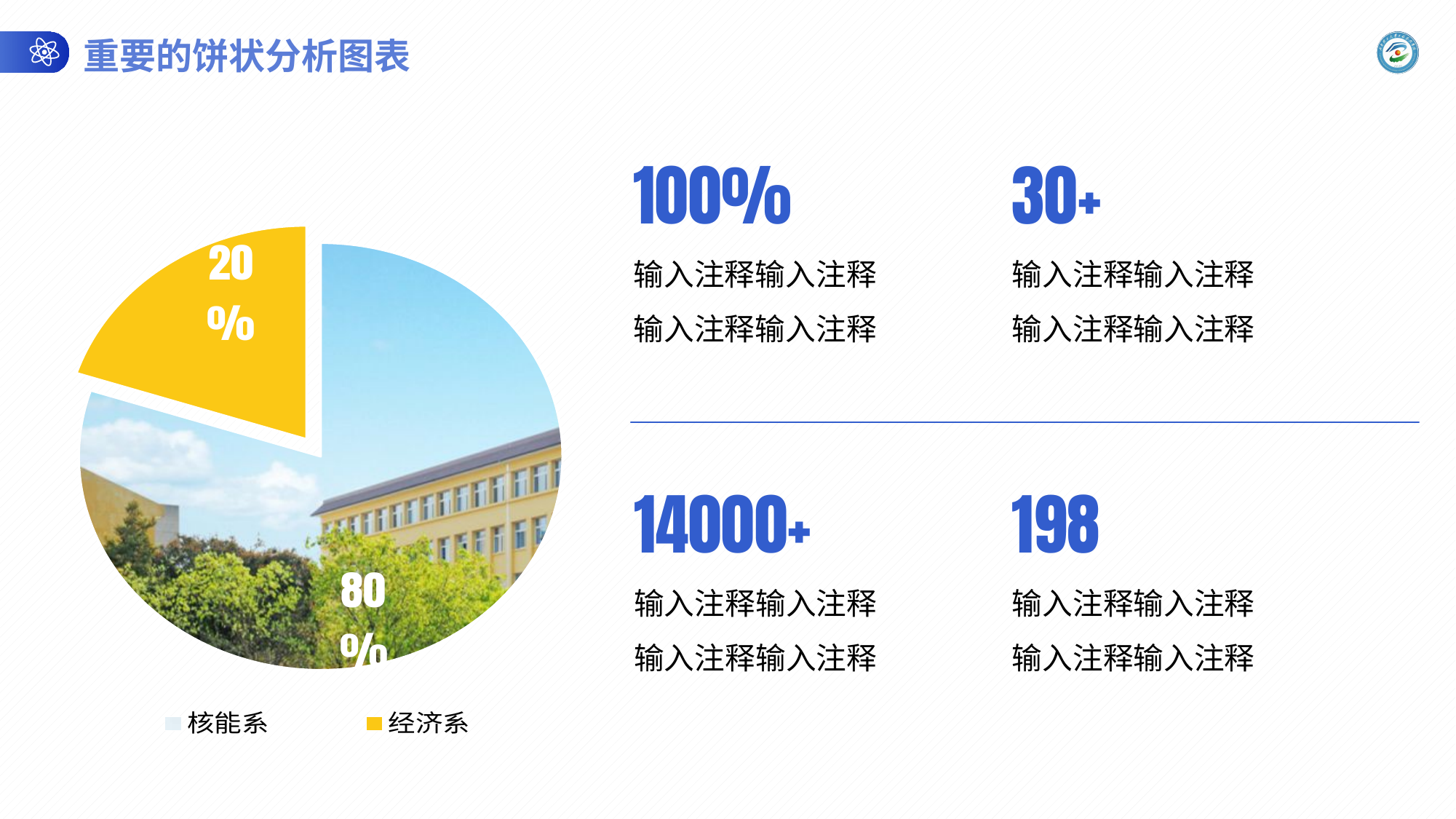

重要的饼状分析图表

### Chart

| Category | 占比 |
|---|---|
| 核能系 | 0.8 |
| 经济系 | 0.2 |
100%
输入注释输入注释
输入注释输入注释
30+
输入注释输入注释
输入注释输入注释
14000+
输入注释输入注释
输入注释输入注释
198
输入注释输入注释
输入注释输入注释